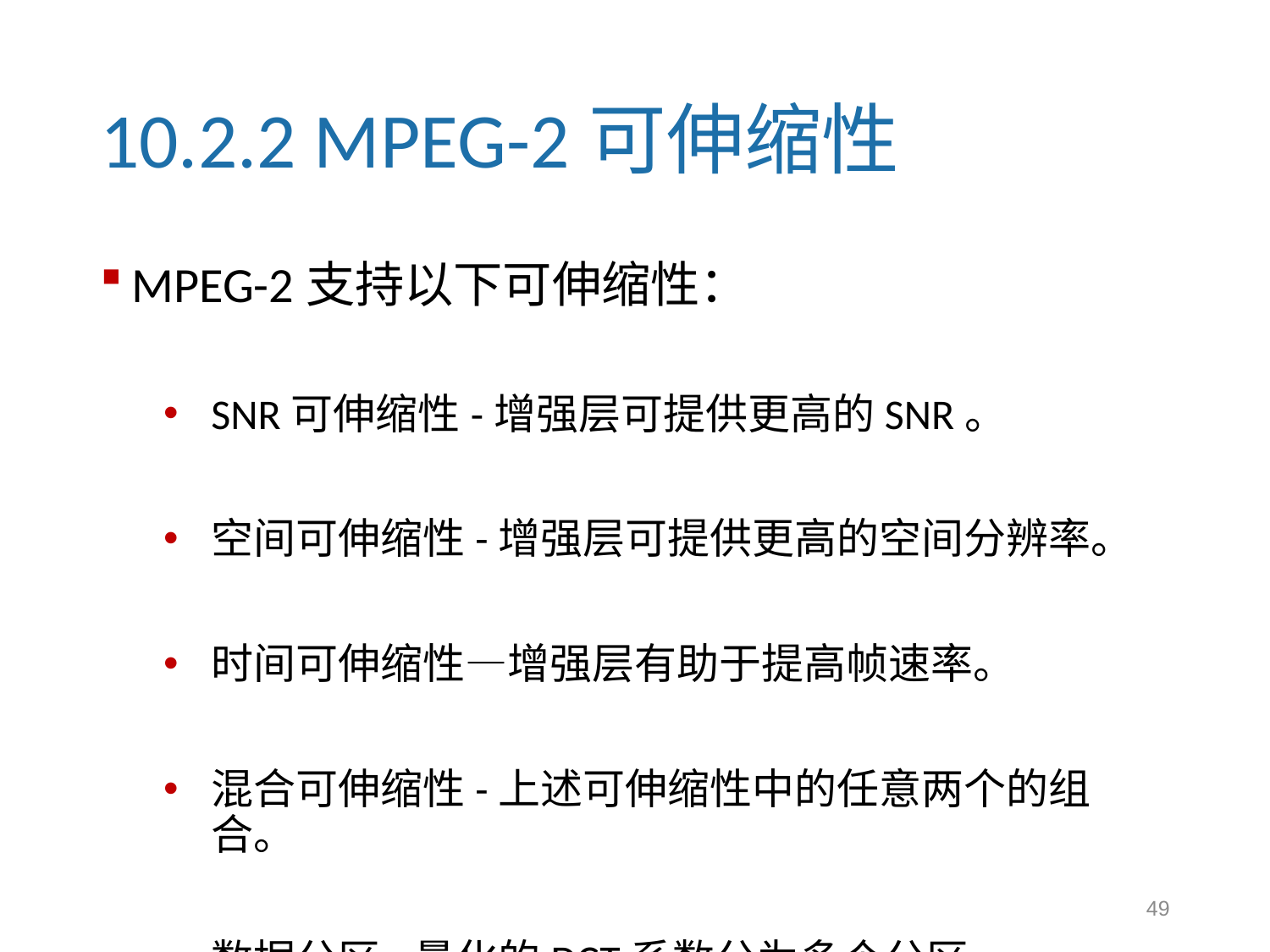

# 10.2.2 MPEG-2可伸缩性
MPEG-2支持以下可伸缩性：

SNR可伸缩性-增强层可提供更高的SNR。

空间可伸缩性-增强层可提供更高的空间分辨率。

时间可伸缩性—增强层有助于提高帧速率。

混合可伸缩性-上述可伸缩性中的任意两个的组合。

数据分区-量化的DCT系数分为多个分区。
49